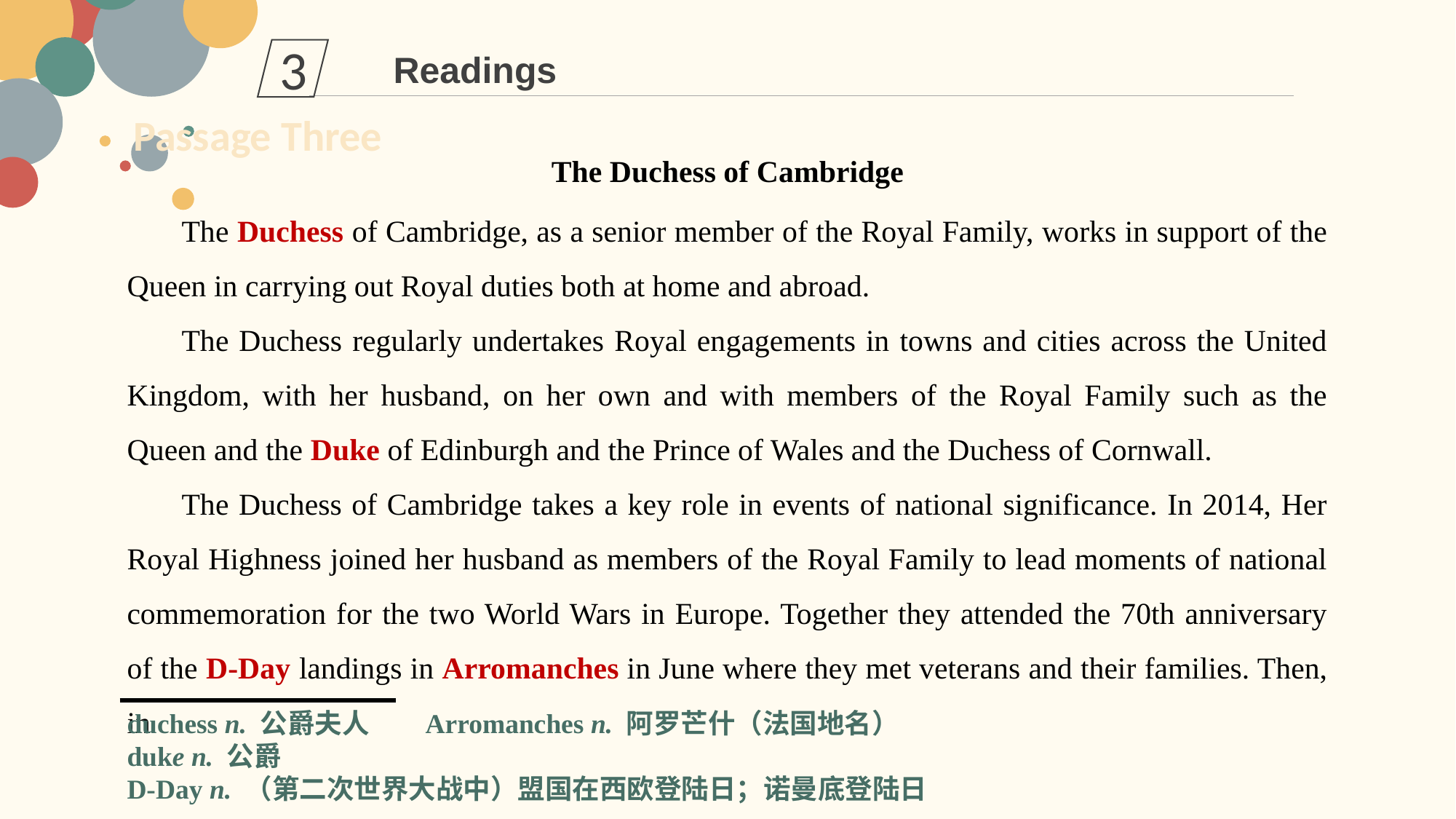

3
Readings
Passage Three
The Duchess of Cambridge
The Duchess of Cambridge, as a senior member of the Royal Family, works in support of the Queen in carrying out Royal duties both at home and abroad.
The Duchess regularly undertakes Royal engagements in towns and cities across the United Kingdom, with her husband, on her own and with members of the Royal Family such as the Queen and the Duke of Edinburgh and the Prince of Wales and the Duchess of Cornwall.
The Duchess of Cambridge takes a key role in events of national significance. In 2014, Her Royal Highness joined her husband as members of the Royal Family to lead moments of national commemoration for the two World Wars in Europe. Together they attended the 70th anniversary of the D-Day landings in Arromanches in June where they met veterans and their families. Then, in
duchess n. 公爵夫人        Arromanches n. 阿罗芒什（法国地名）
duke n. 公爵
D-Day n. （第二次世界大战中）盟国在西欧登陆日；诺曼底登陆日